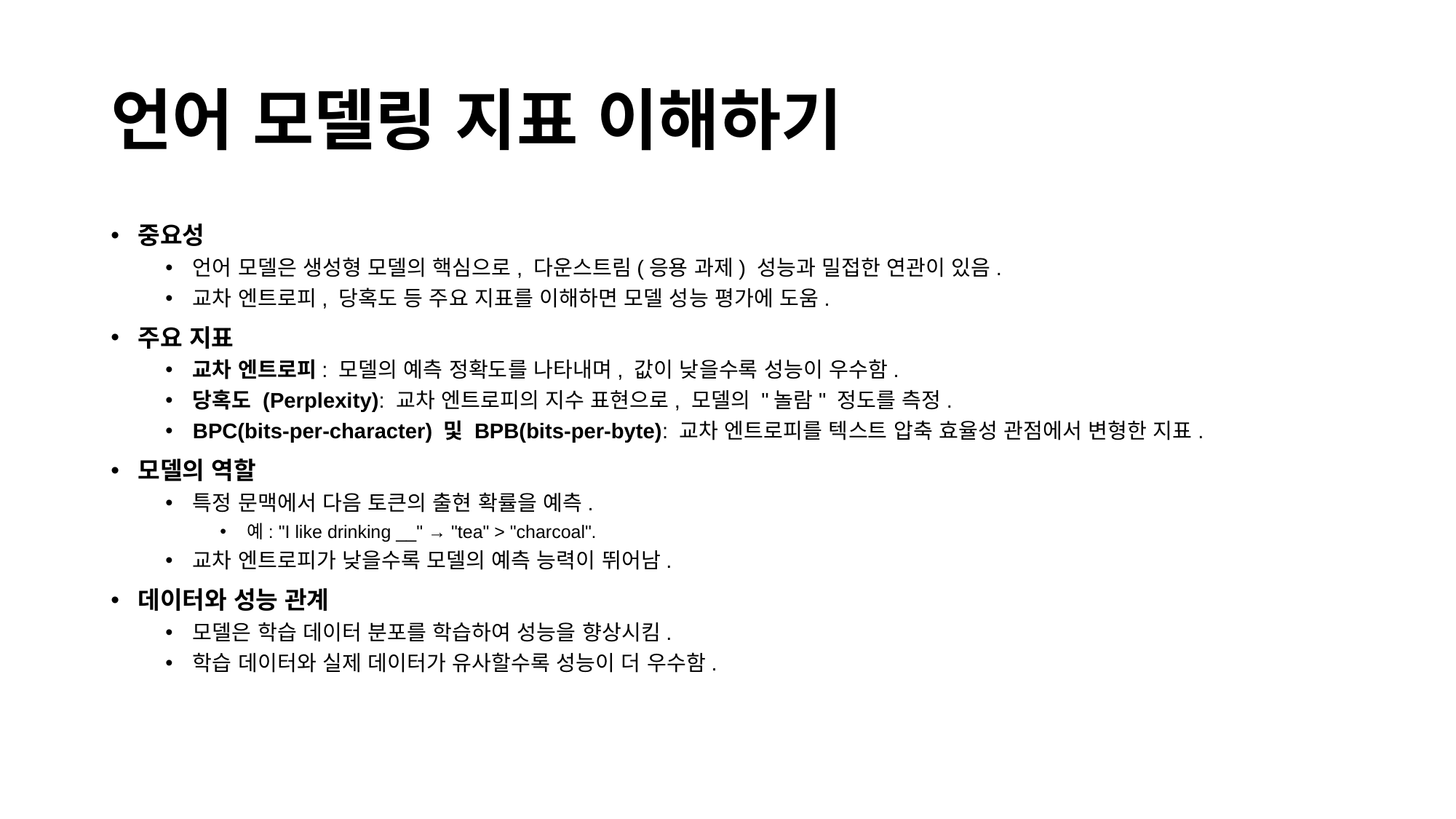

# 언어 모델링 지표 이해하기
중요성
언어 모델은 생성형 모델의 핵심으로, 다운스트림(응용 과제) 성능과 밀접한 연관이 있음.
교차 엔트로피, 당혹도 등 주요 지표를 이해하면 모델 성능 평가에 도움.
주요 지표
교차 엔트로피: 모델의 예측 정확도를 나타내며, 값이 낮을수록 성능이 우수함.
당혹도 (Perplexity): 교차 엔트로피의 지수 표현으로, 모델의 "놀람" 정도를 측정.
BPC(bits-per-character) 및 BPB(bits-per-byte): 교차 엔트로피를 텍스트 압축 효율성 관점에서 변형한 지표.
모델의 역할
특정 문맥에서 다음 토큰의 출현 확률을 예측.
예: "I like drinking __" → "tea" > "charcoal".
교차 엔트로피가 낮을수록 모델의 예측 능력이 뛰어남.
데이터와 성능 관계
모델은 학습 데이터 분포를 학습하여 성능을 향상시킴.
학습 데이터와 실제 데이터가 유사할수록 성능이 더 우수함.